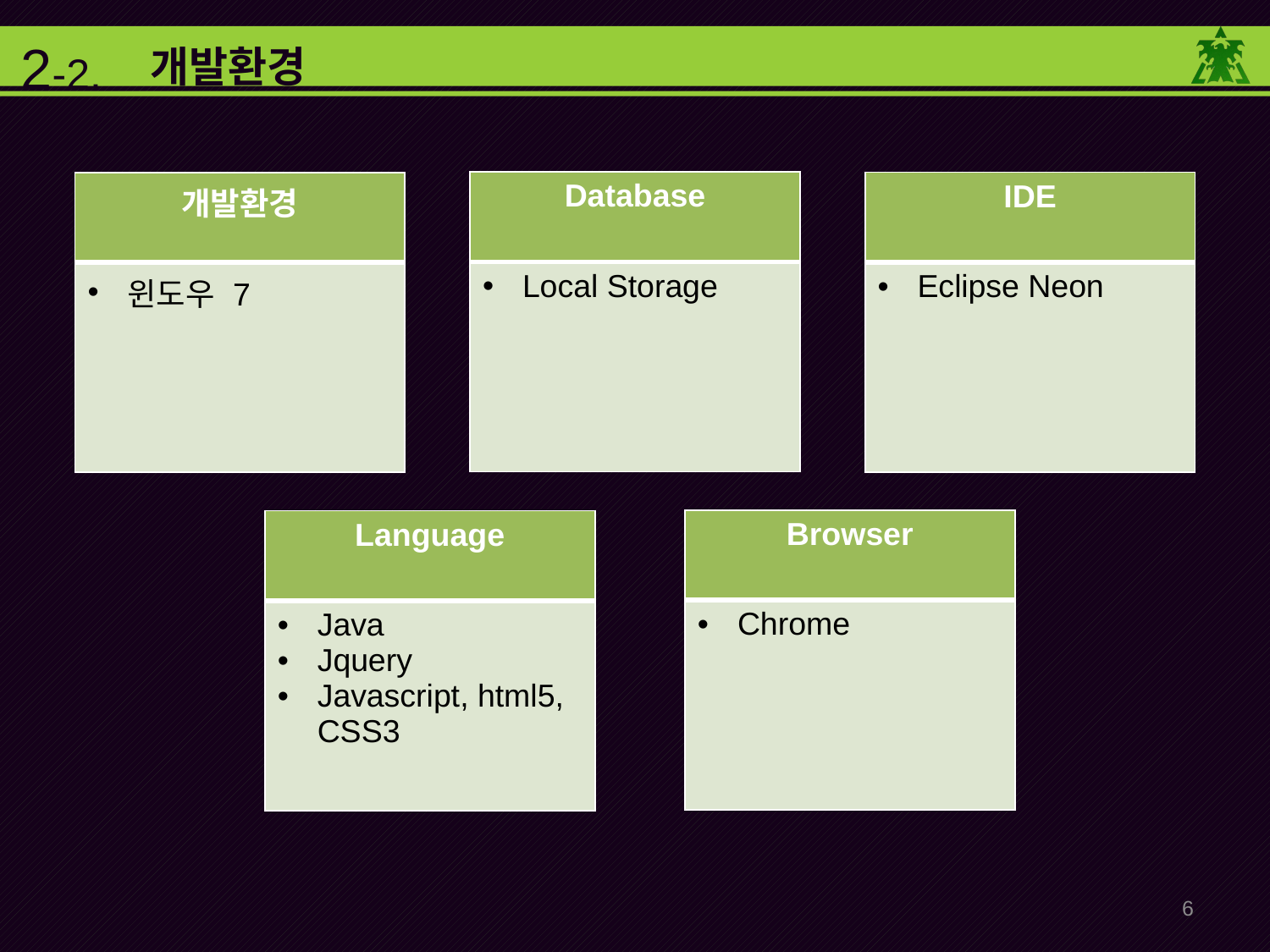

2-2.
개발환경
| Database |
| --- |
| Local Storage |
| IDE |
| --- |
| Eclipse Neon |
| 개발환경 |
| --- |
| 윈도우 7 |
| Browser |
| --- |
| Chrome |
| Language |
| --- |
| Java Jquery Javascript, html5, CSS3 |
6